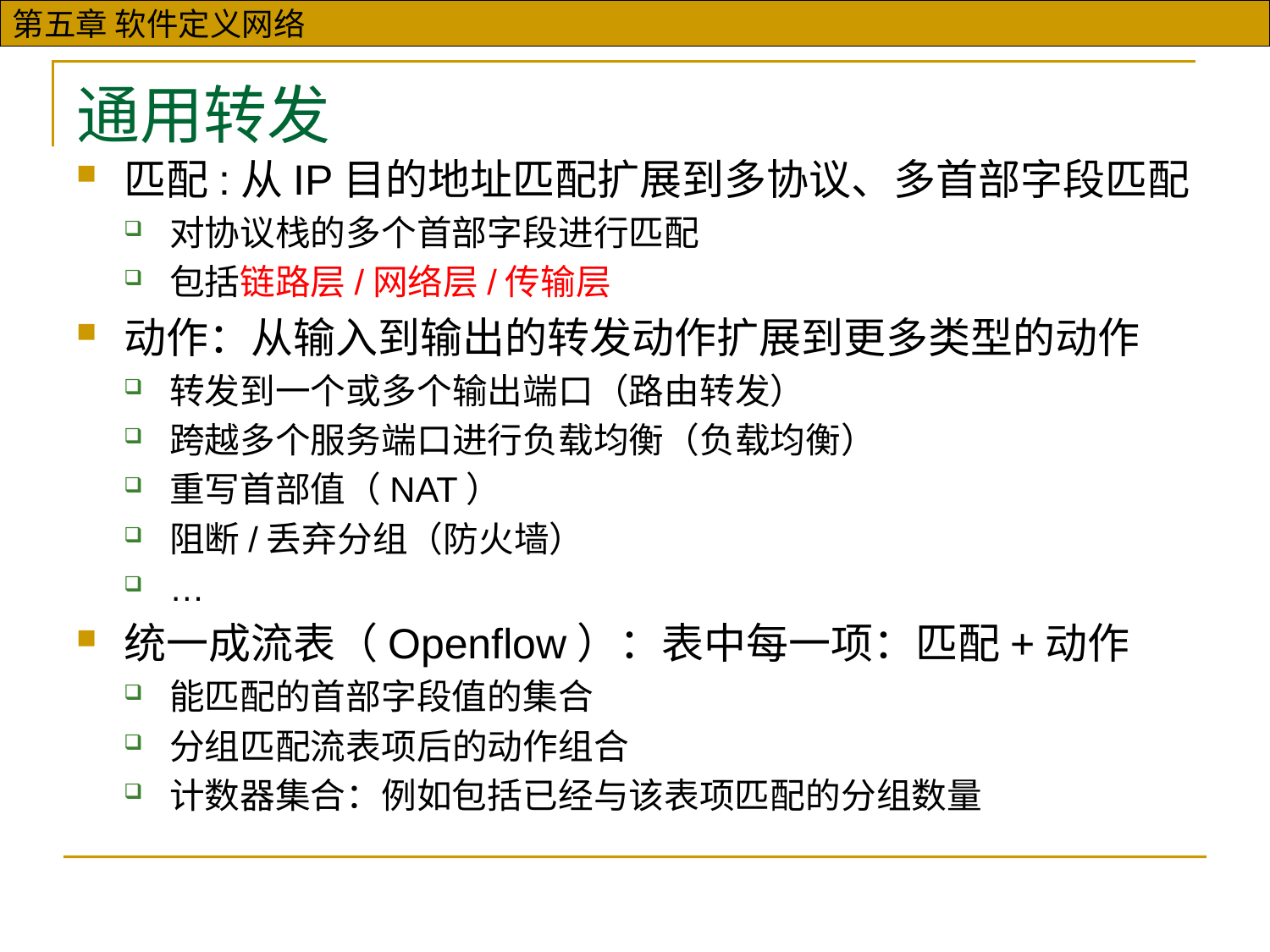

# 通用转发
匹配:从IP目的地址匹配扩展到多协议、多首部字段匹配
对协议栈的多个首部字段进行匹配
包括链路层/网络层/传输层
动作：从输入到输出的转发动作扩展到更多类型的动作
转发到一个或多个输出端口（路由转发）
跨越多个服务端口进行负载均衡（负载均衡）
重写首部值（NAT）
阻断/丢弃分组（防火墙）
…
统一成流表（Openflow）：表中每一项：匹配+动作
能匹配的首部字段值的集合
分组匹配流表项后的动作组合
计数器集合：例如包括已经与该表项匹配的分组数量